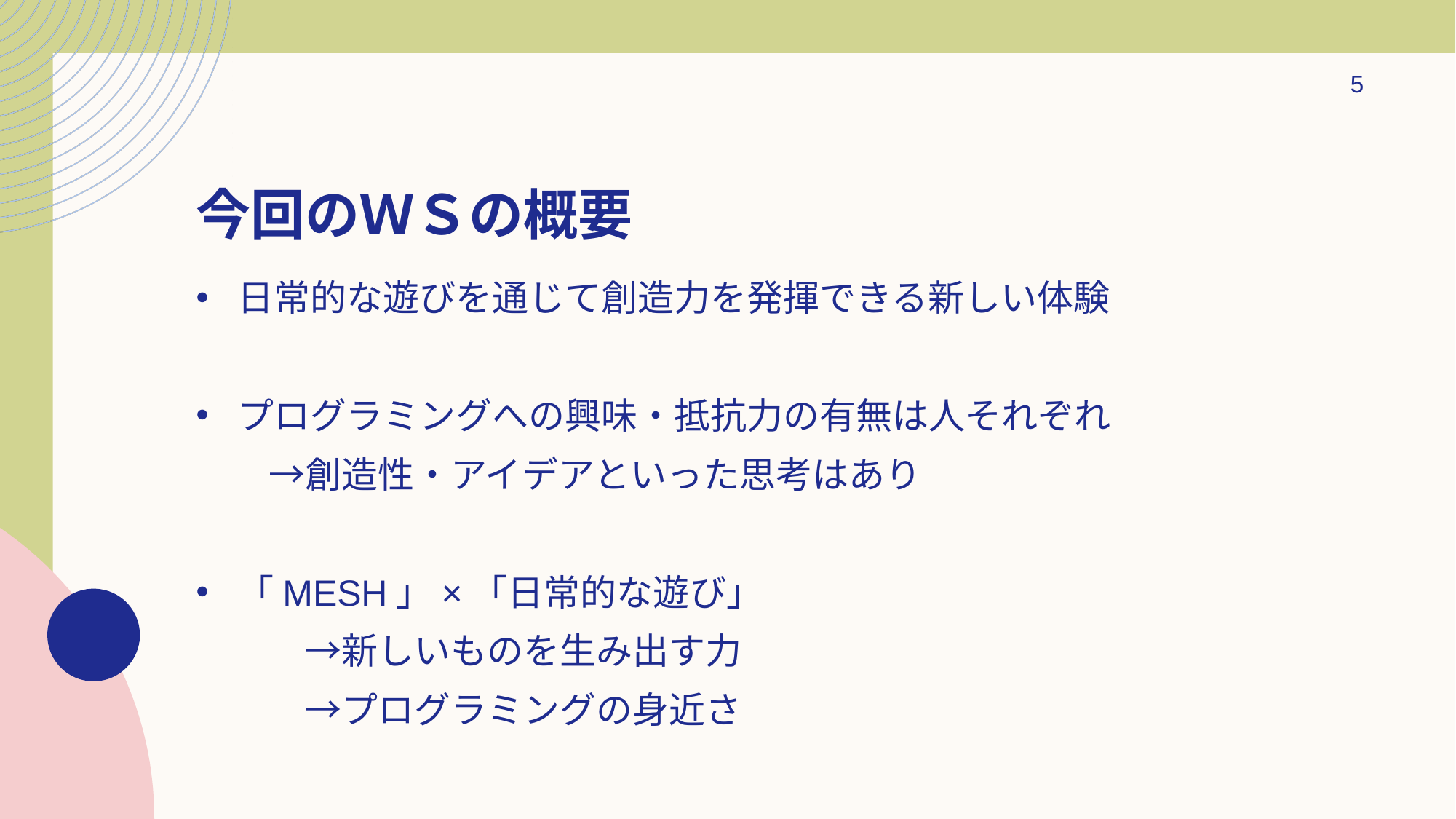

5
# 今回のｗｓの概要
日常的な遊びを通じて創造力を発揮できる新しい体験

プログラミングへの興味・抵抗力の有無は人それぞれ
　　→創造性・アイデアといった思考はあり

「MESH」×「日常的な遊び」
　　　→新しいものを生み出す力
　　　→プログラミングの身近さ